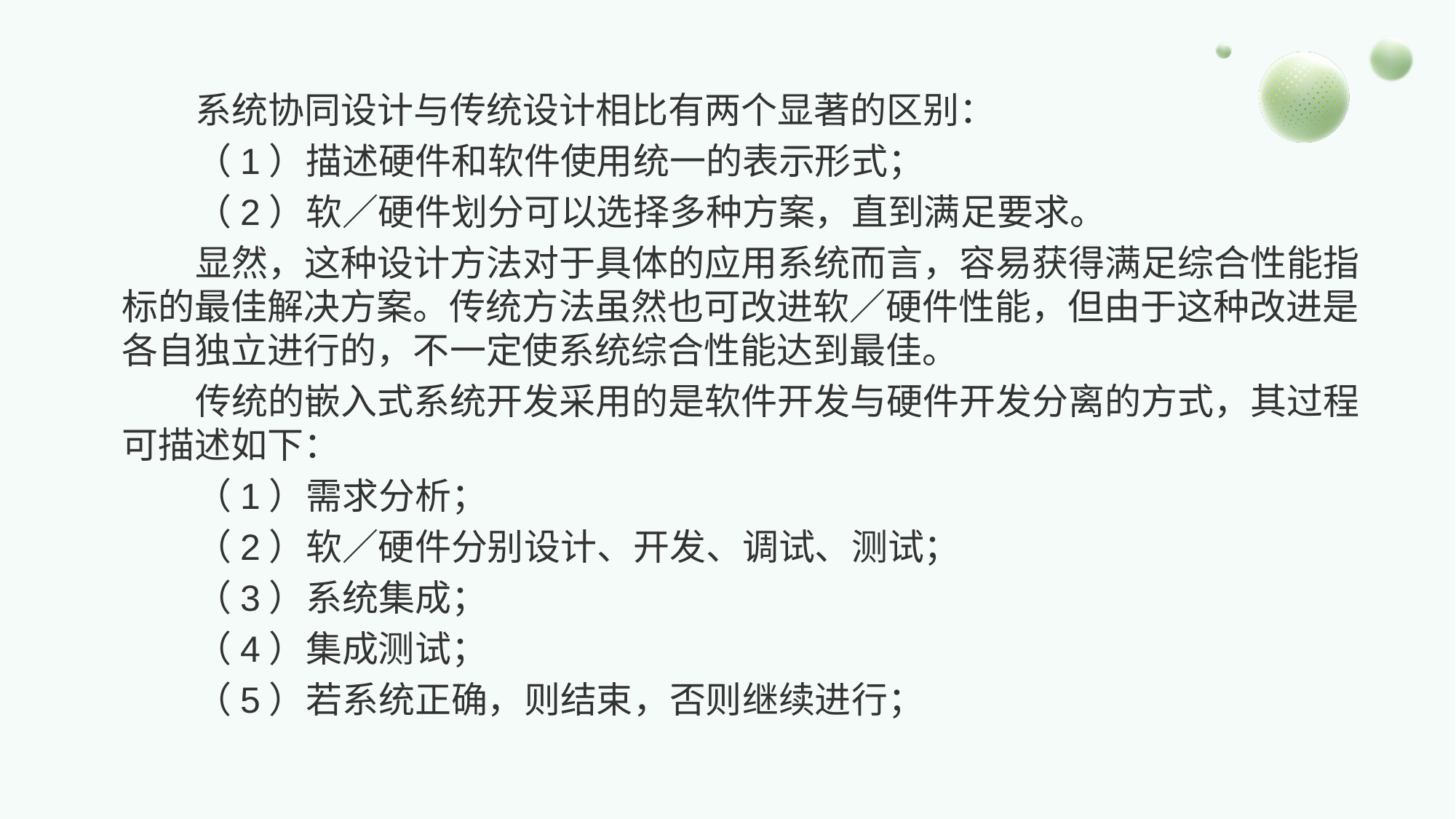

系统协同设计与传统设计相比有两个显著的区别：
（1）描述硬件和软件使用统一的表示形式；
（2）软／硬件划分可以选择多种方案，直到满足要求。
显然，这种设计方法对于具体的应用系统而言，容易获得满足综合性能指标的最佳解决方案。传统方法虽然也可改进软／硬件性能，但由于这种改进是各自独立进行的，不一定使系统综合性能达到最佳。
传统的嵌入式系统开发采用的是软件开发与硬件开发分离的方式，其过程可描述如下：
（1）需求分析；
（2）软／硬件分别设计、开发、调试、测试；
（3）系统集成；
（4）集成测试；
（5）若系统正确，则结束，否则继续进行；